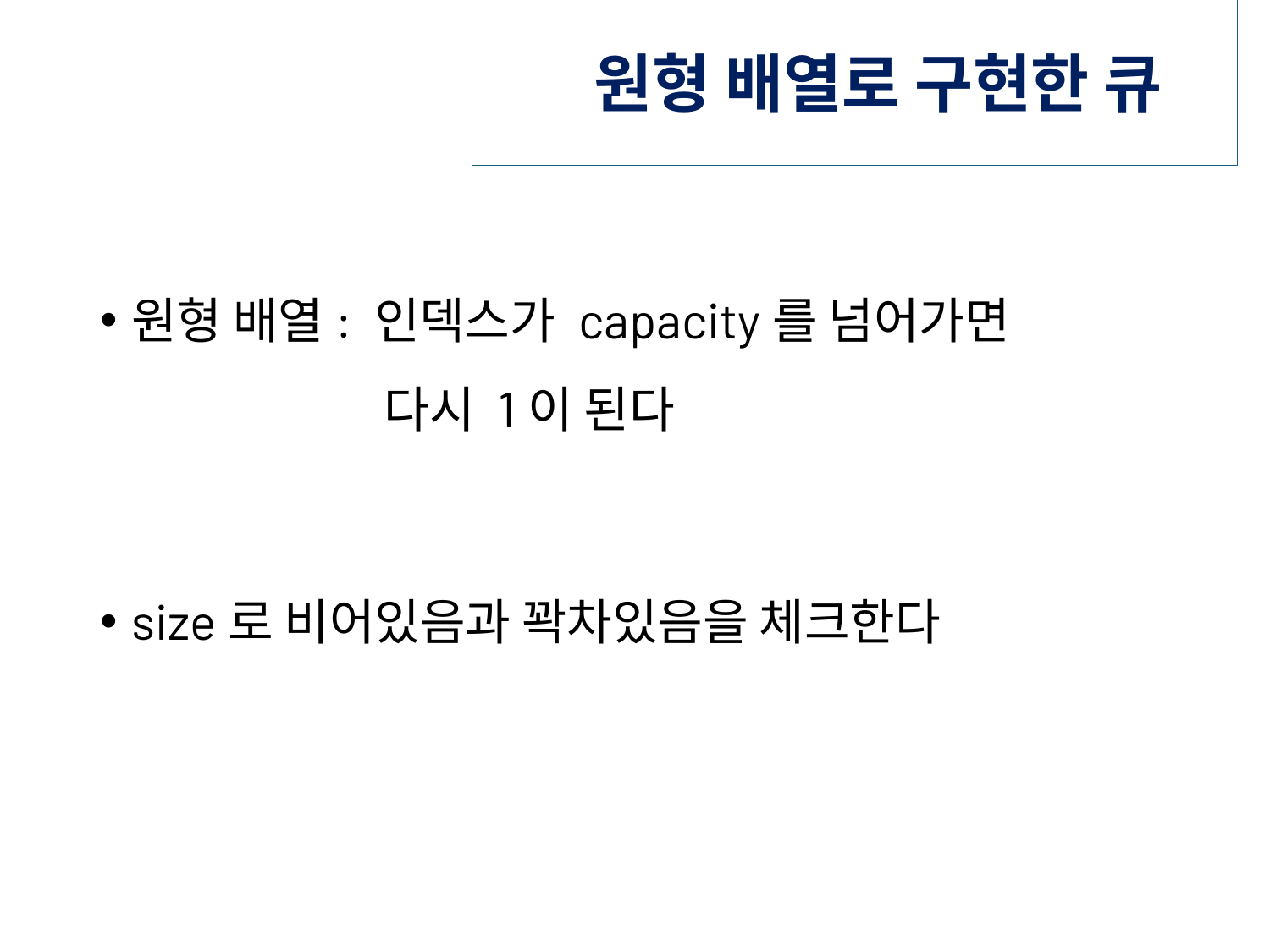

# 원형 배열로 구현한 큐
원형 배열: 인덱스가 capacity를 넘어가면
                       다시 1이 된다

size로 비어있음과 꽉차있음을 체크한다